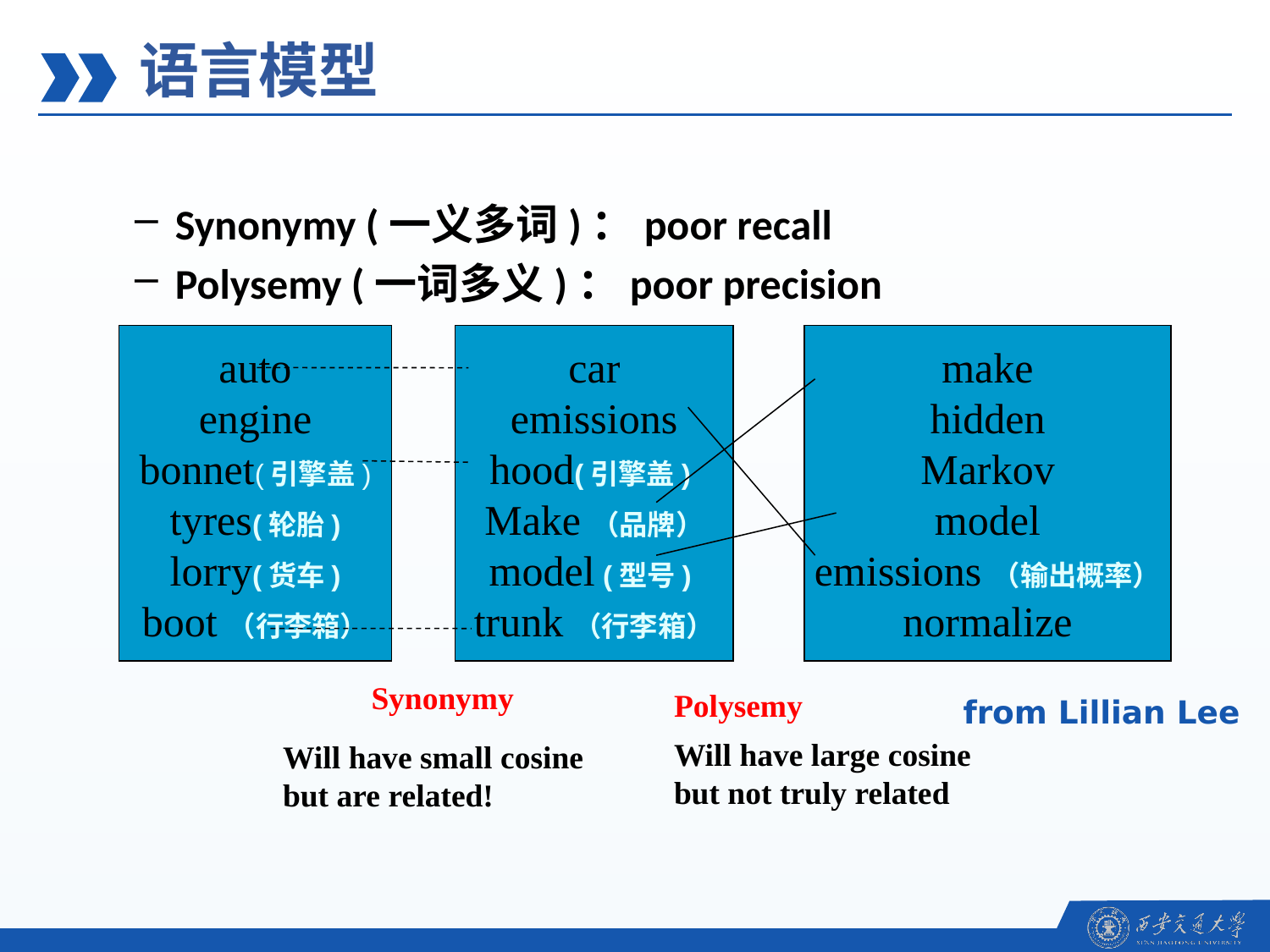

语言模型
Synonymy (一义多词)：poor recall
Polysemy (一词多义)：poor precision

auto
engine
bonnet(引擎盖)
tyres(轮胎)
lorry(货车)
boot（行李箱）
car
emissions
hood(引擎盖)
Make（品牌）
model (型号)
trunk（行李箱）
make
hidden
Markov
model
emissions（输出概率）
normalize

           Synonymy
Will have small cosine
but are related!
Polysemy
Will have large cosine but not truly related
from Lillian Lee